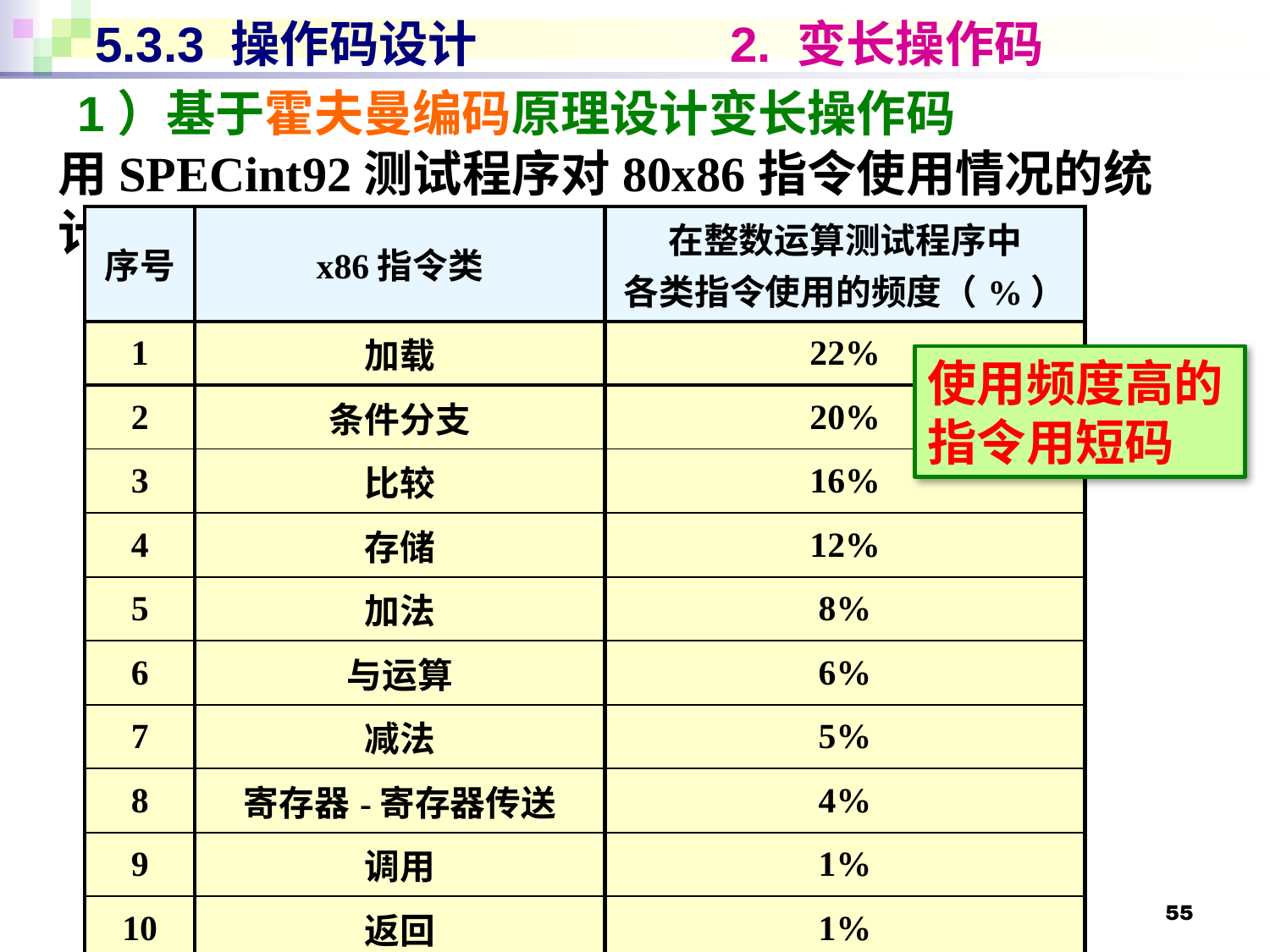

# 5.3.3 操作码设计		2. 变长操作码
1）基于霍夫曼编码原理设计变长操作码
用SPECint92测试程序对80x86指令使用情况的统计：
| 序号 | x86指令类 | 在整数运算测试程序中 各类指令使用的频度（%） |
| --- | --- | --- |
| 1 | 加载 | 22% |
| 2 | 条件分支 | 20% |
| 3 | 比较 | 16% |
| 4 | 存储 | 12% |
| 5 | 加法 | 8% |
| 6 | 与运算 | 6% |
| 7 | 减法 | 5% |
| 8 | 寄存器-寄存器传送 | 4% |
| 9 | 调用 | 1% |
| 10 | 返回 | 1% |
| 合 计 |  | 95% |
使用频度高的指令用短码
55